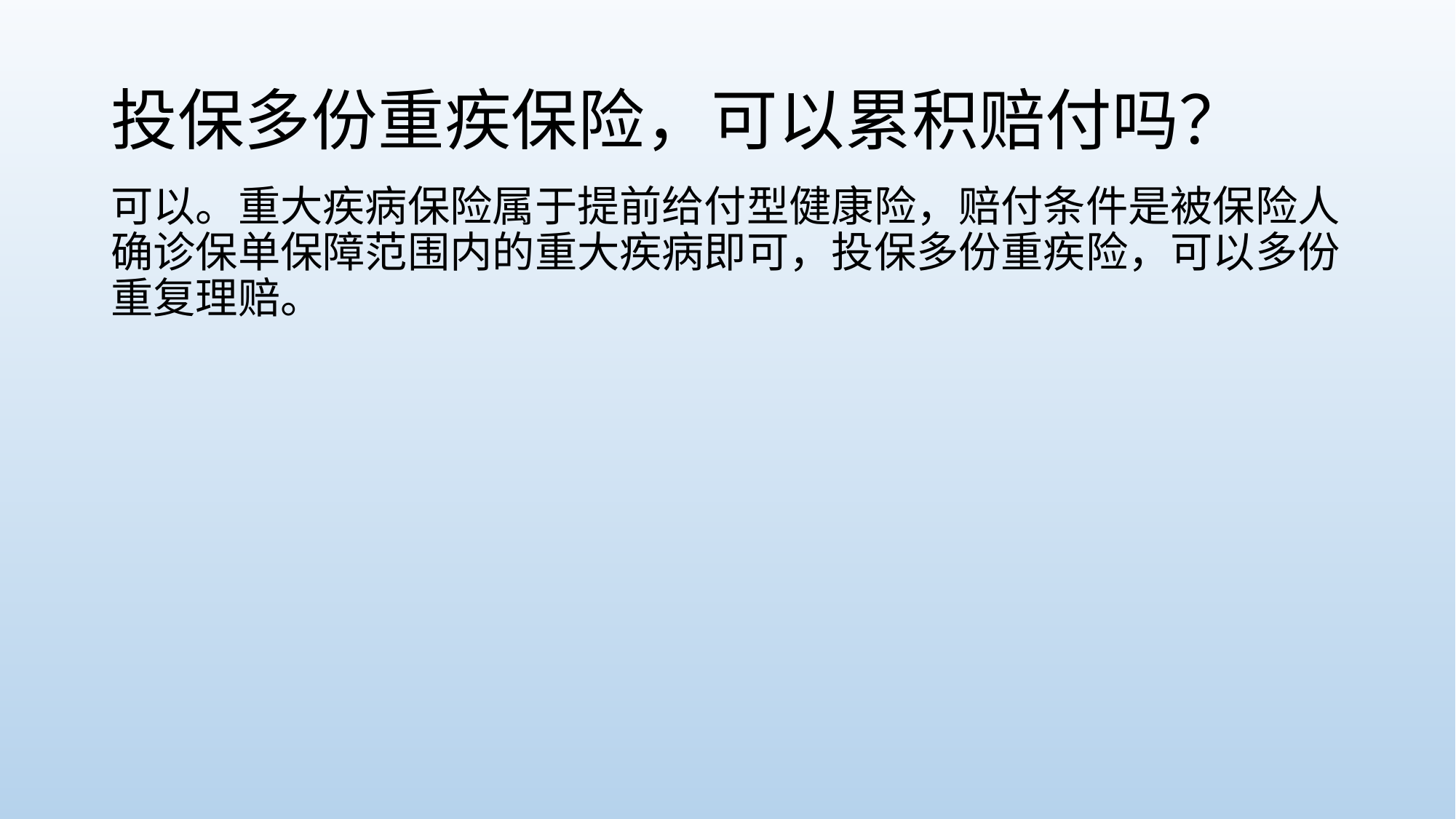

# 投保多份重疾保险，可以累积赔付吗？
可以。重大疾病保险属于提前给付型健康险，赔付条件是被保险人确诊保单保障范围内的重大疾病即可，投保多份重疾险，可以多份重复理赔。